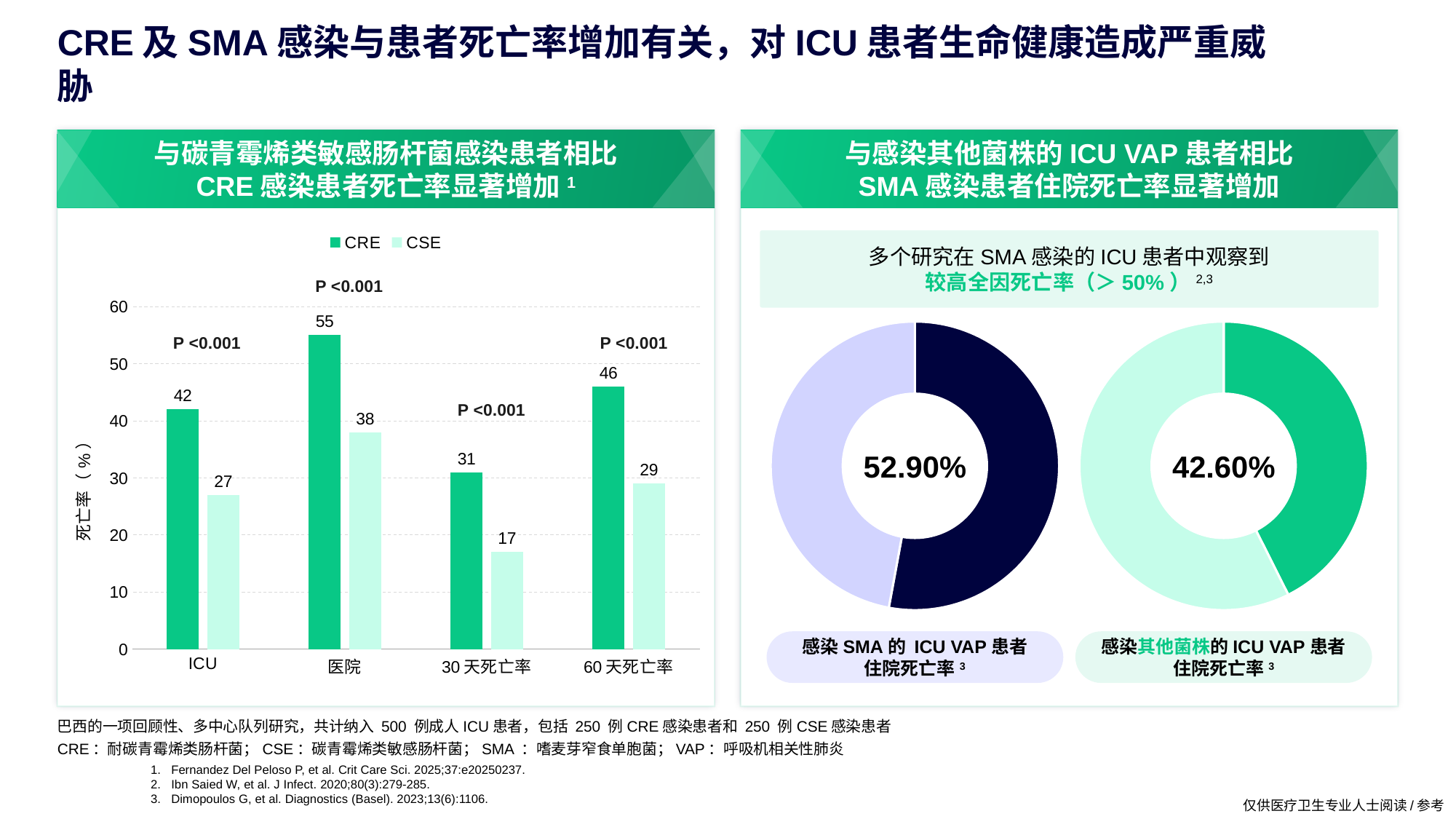

# CRE及SMA感染与患者死亡率增加有关，对ICU患者生命健康造成严重威胁

### Chart

| Category |
|---|

与碳青霉烯类敏感肠杆菌感染患者相比
CRE感染患者死亡率显著增加1

与感染其他菌株的ICU VAP患者相比
SMA感染患者住院死亡率显著增加

### Chart

| Category | CRE | CSE |
|---|---|---|
| ICU | 42.0 | 27.0 |
| 医院 | 55.0 | 38.0 |
| 30天死亡率 | 31.0 | 17.0 |
| 60天死亡率 | 46.0 | 29.0 |
P <0.001
P <0.001
P <0.001
P <0.001
多个研究在SMA感染的ICU患者中观察到
较高全因死亡率（＞50%）2,3

### Chart

| Category | 多重耐药菌检出率 |
|---|---|
| 第一季度 | 0.529 |
| 第二季度 | 0.471 |

### Chart

| Category | 多重耐药菌检出率 |
|---|---|
| 第一季度 | 0.426 |
| 第二季度 | 0.574 |
52.90%
42.60%
感染SMA的 ICU VAP患者
住院死亡率3
感染其他菌株的ICU VAP患者
住院死亡率3
巴西的一项回顾性、多中心队列研究，共计纳入 500 例成人ICU患者，包括 250 例CRE感染患者和 250 例CSE感染患者
CRE：耐碳青霉烯类肠杆菌；CSE：碳青霉烯类敏感肠杆菌；SMA ：嗜麦芽窄食单胞菌；VAP：呼吸机相关性肺炎
Fernandez Del Peloso P, et al. Crit Care Sci. 2025;37:e20250237.
Ibn Saied W, et al. J Infect. 2020;80(3):279-285.
Dimopoulos G, et al. Diagnostics (Basel). 2023;13(6):1106.
仅供医疗卫生专业人士阅读/参考